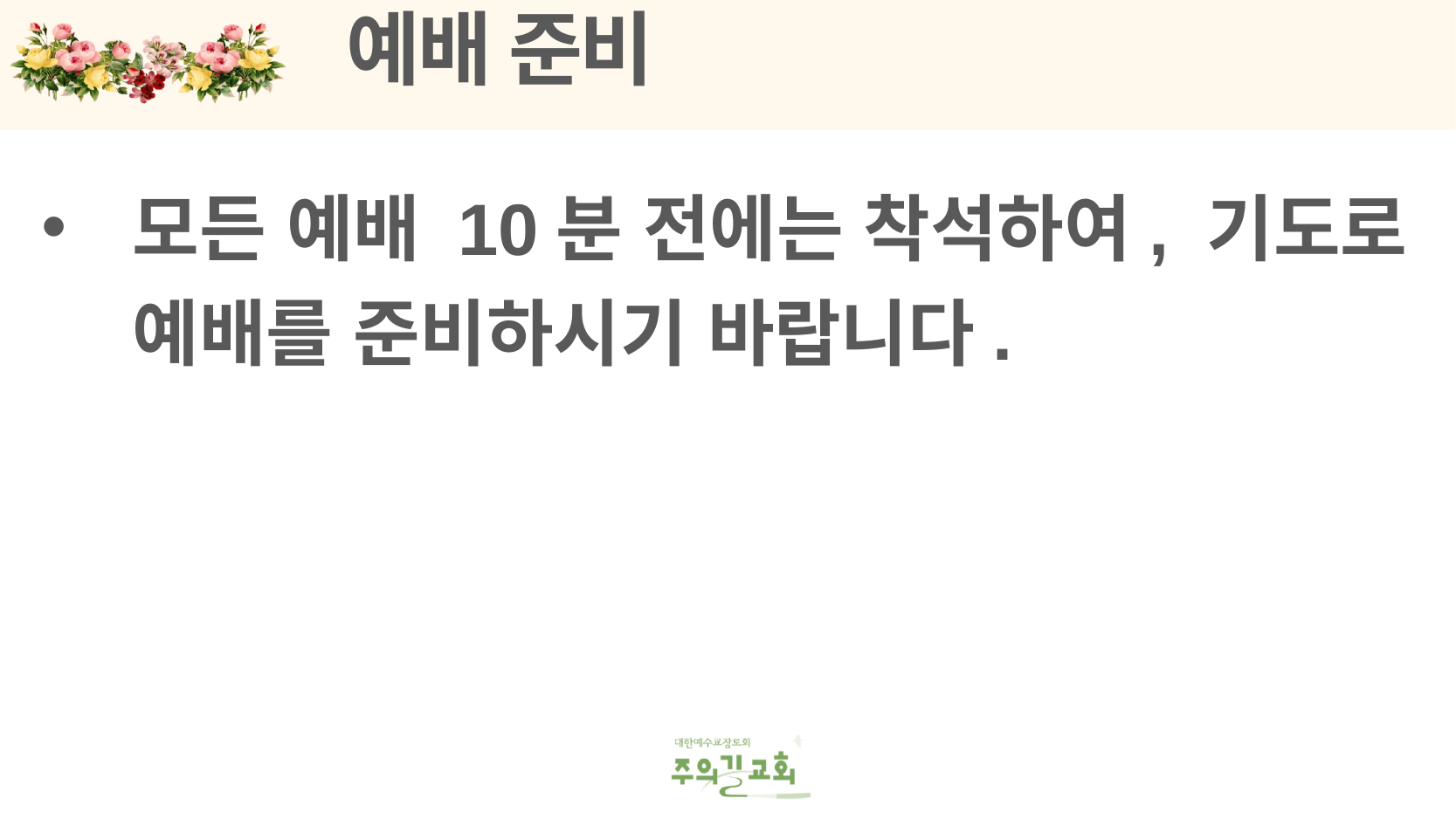

# 예배 준비
모든 예배 10분 전에는 착석하여, 기도로 예배를 준비하시기 바랍니다.